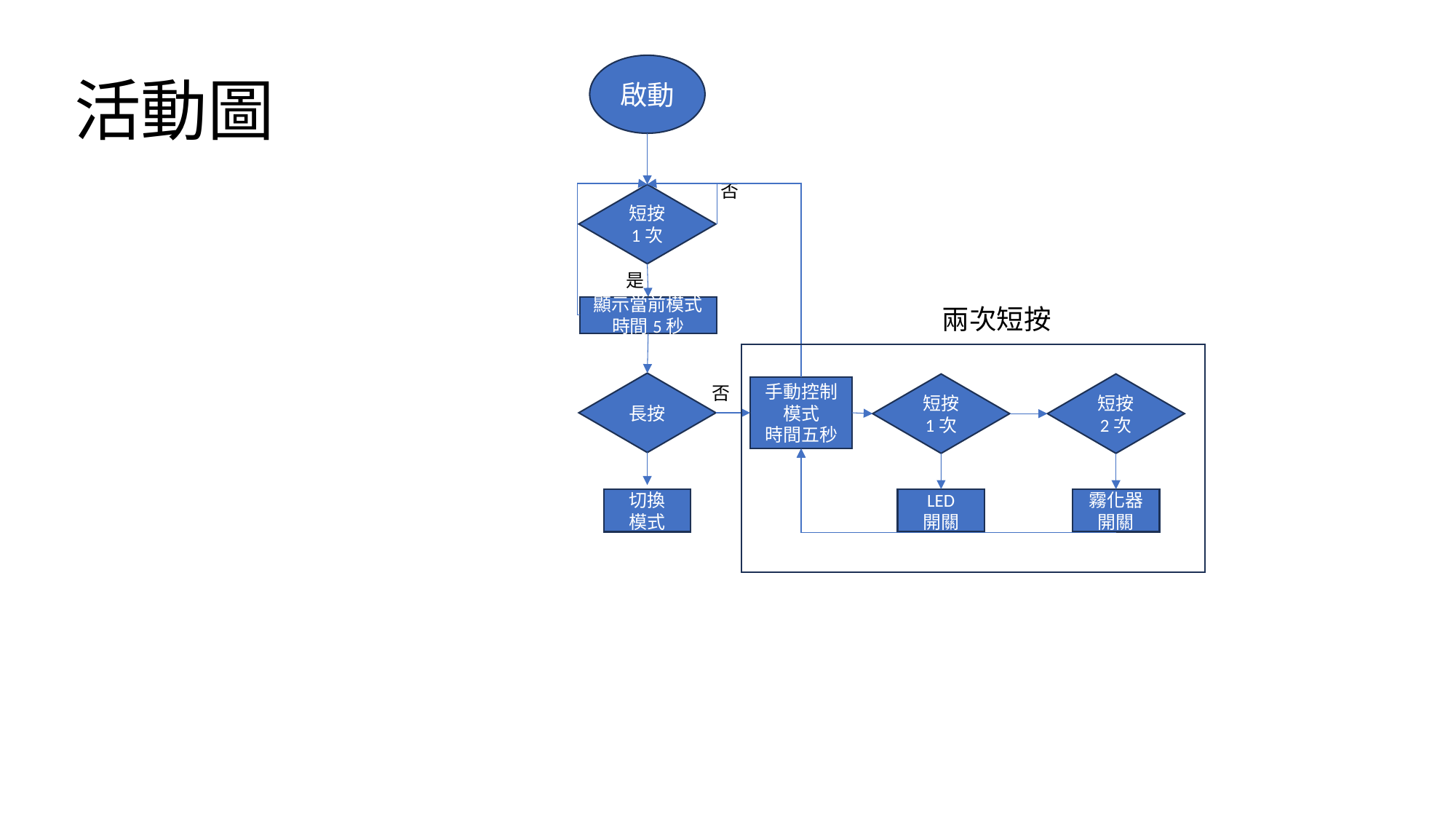

# 活動圖
啟動
否
短按
1次
是
兩次短按
顯示當前模式
時間5秒

長按
短按
1次
短按
2次
否
手動控制模式
時間五秒
霧化器
開關
切換
模式
LED
開關